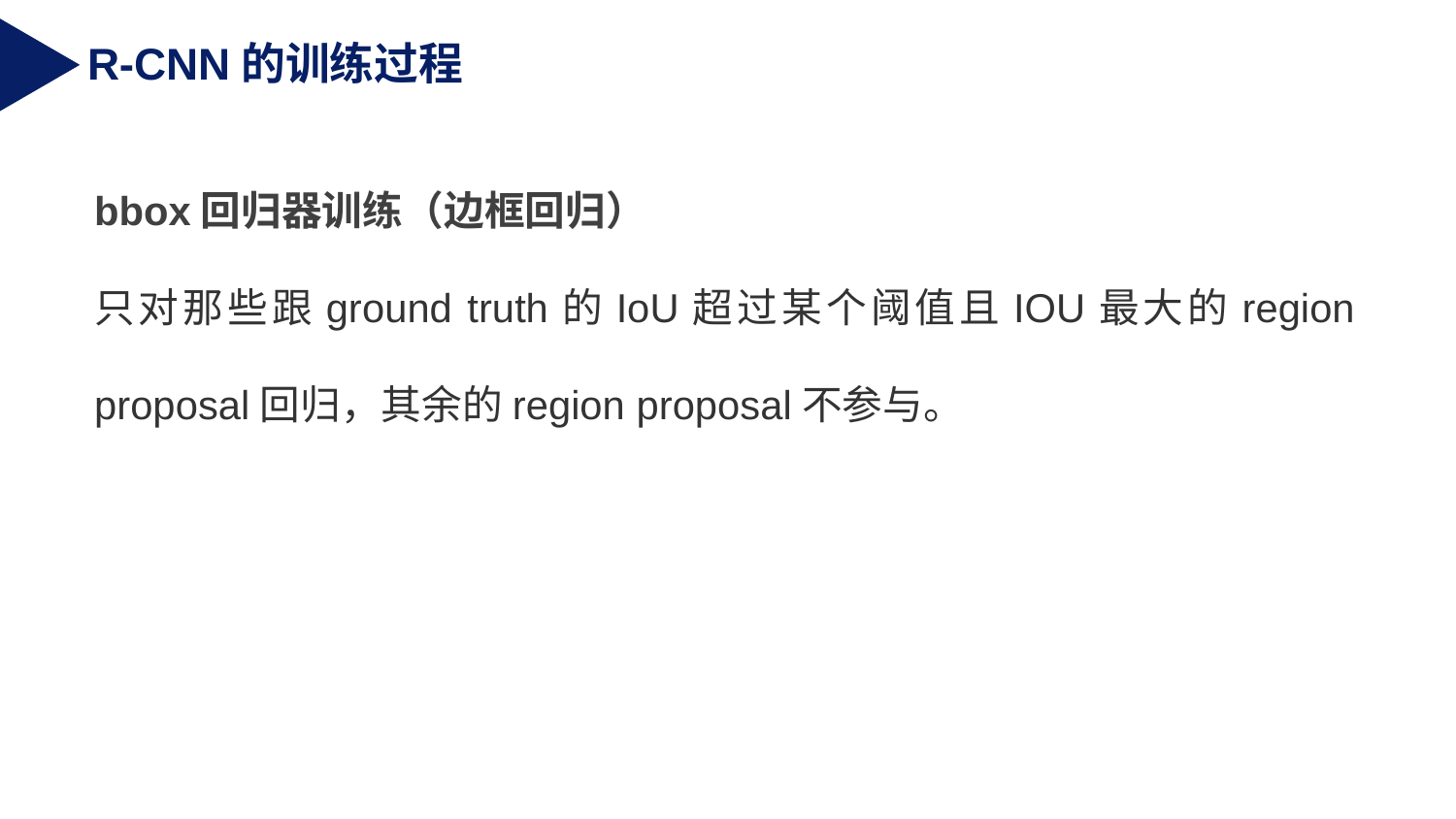

R-CNN的训练过程
bbox回归器训练（边框回归）
只对那些跟ground truth的IoU超过某个阈值且IOU最大的region proposal回归，其余的region proposal不参与。